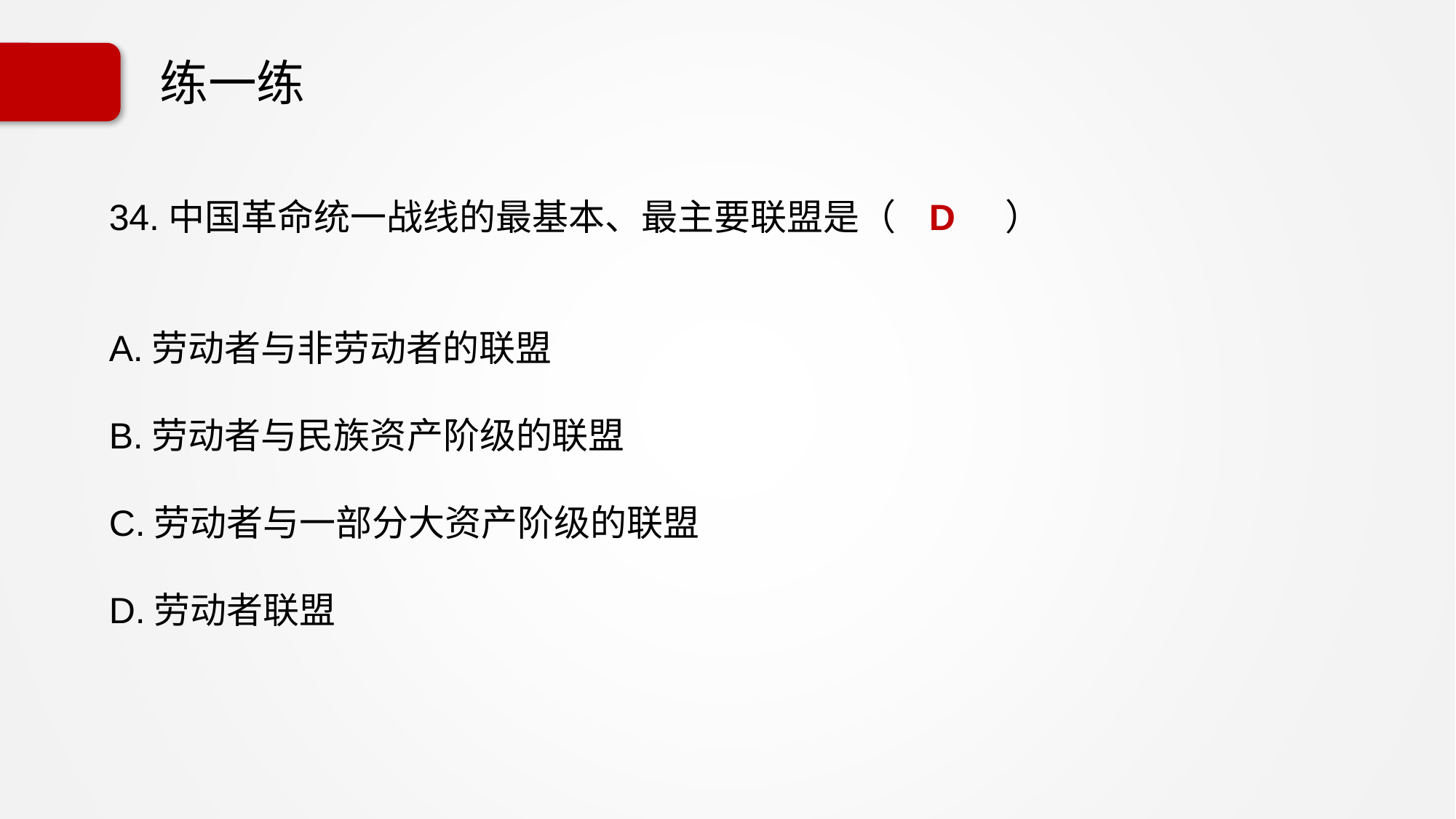

# 练一练
34.中国革命统一战线的最基本、最主要联盟是（   D    ）

A.劳动者与非劳动者的联盟

B.劳动者与民族资产阶级的联盟

C.劳动者与一部分大资产阶级的联盟

D.劳动者联盟